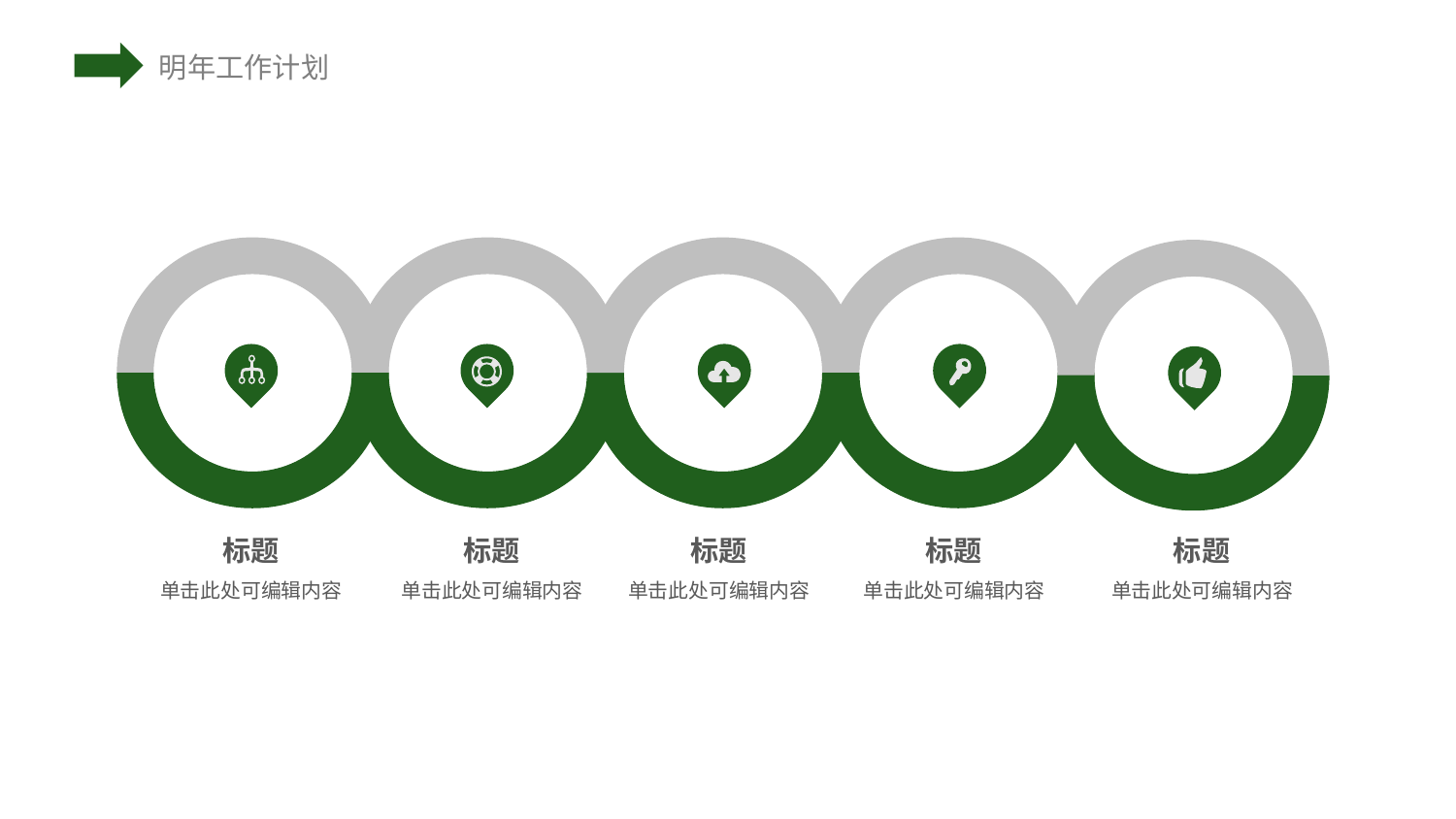

标题
单击此处可编辑内容
标题
单击此处可编辑内容
标题
单击此处可编辑内容
标题
单击此处可编辑内容
标题
单击此处可编辑内容